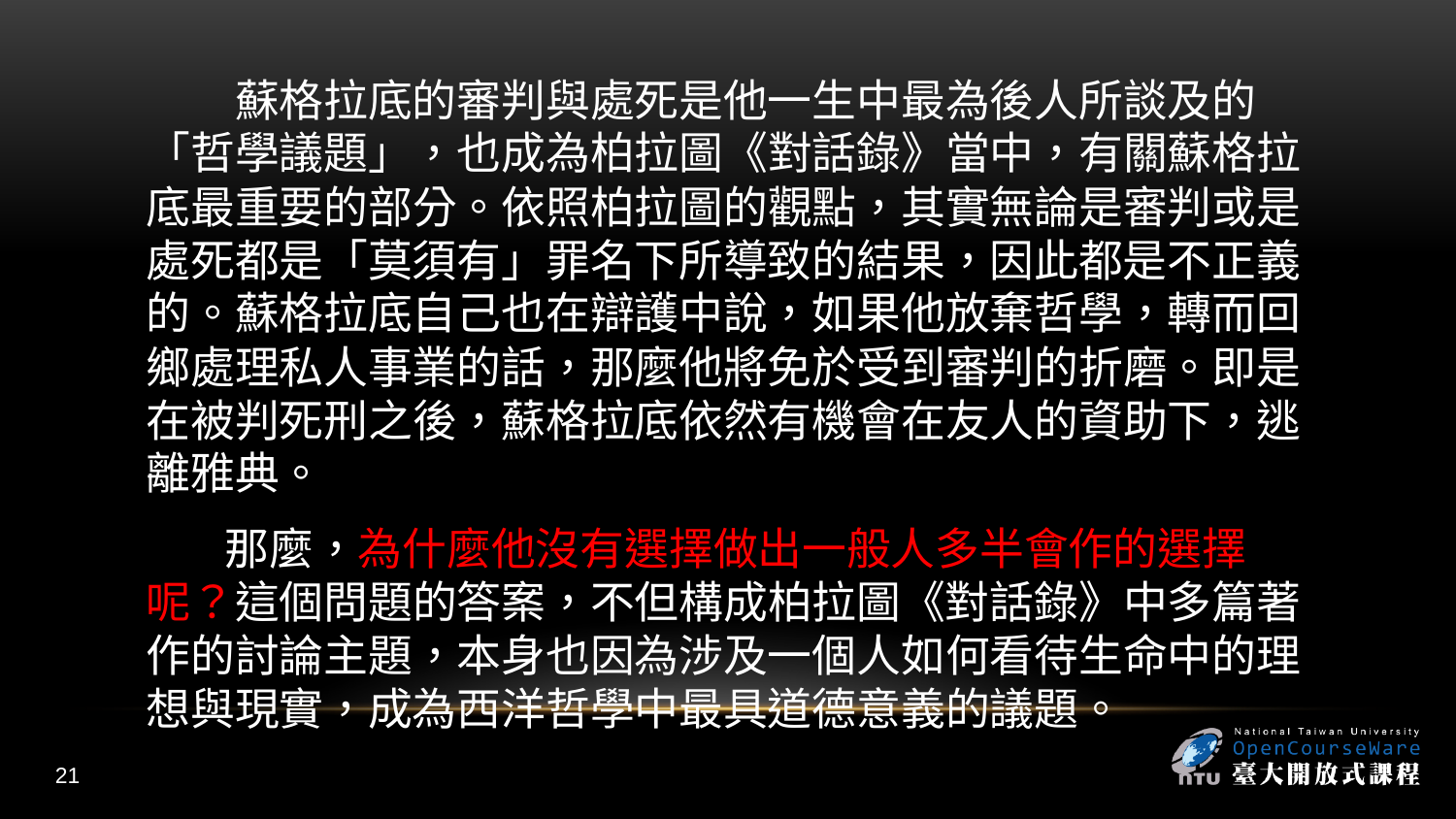

蘇格拉底的審判與處死是他一生中最為後人所談及的「哲學議題」，也成為柏拉圖《對話錄》當中，有關蘇格拉底最重要的部分。依照柏拉圖的觀點，其實無論是審判或是處死都是「莫須有」罪名下所導致的結果，因此都是不正義的。蘇格拉底自己也在辯護中說，如果他放棄哲學，轉而回鄉處理私人事業的話，那麼他將免於受到審判的折磨。即是在被判死刑之後，蘇格拉底依然有機會在友人的資助下，逃離雅典。
　　　那麼，為什麼他沒有選擇做出一般人多半會作的選擇呢？這個問題的答案，不但構成柏拉圖《對話錄》中多篇著作的討論主題，本身也因為涉及一個人如何看待生命中的理想與現實，成為西洋哲學中最具道德意義的議題。
21